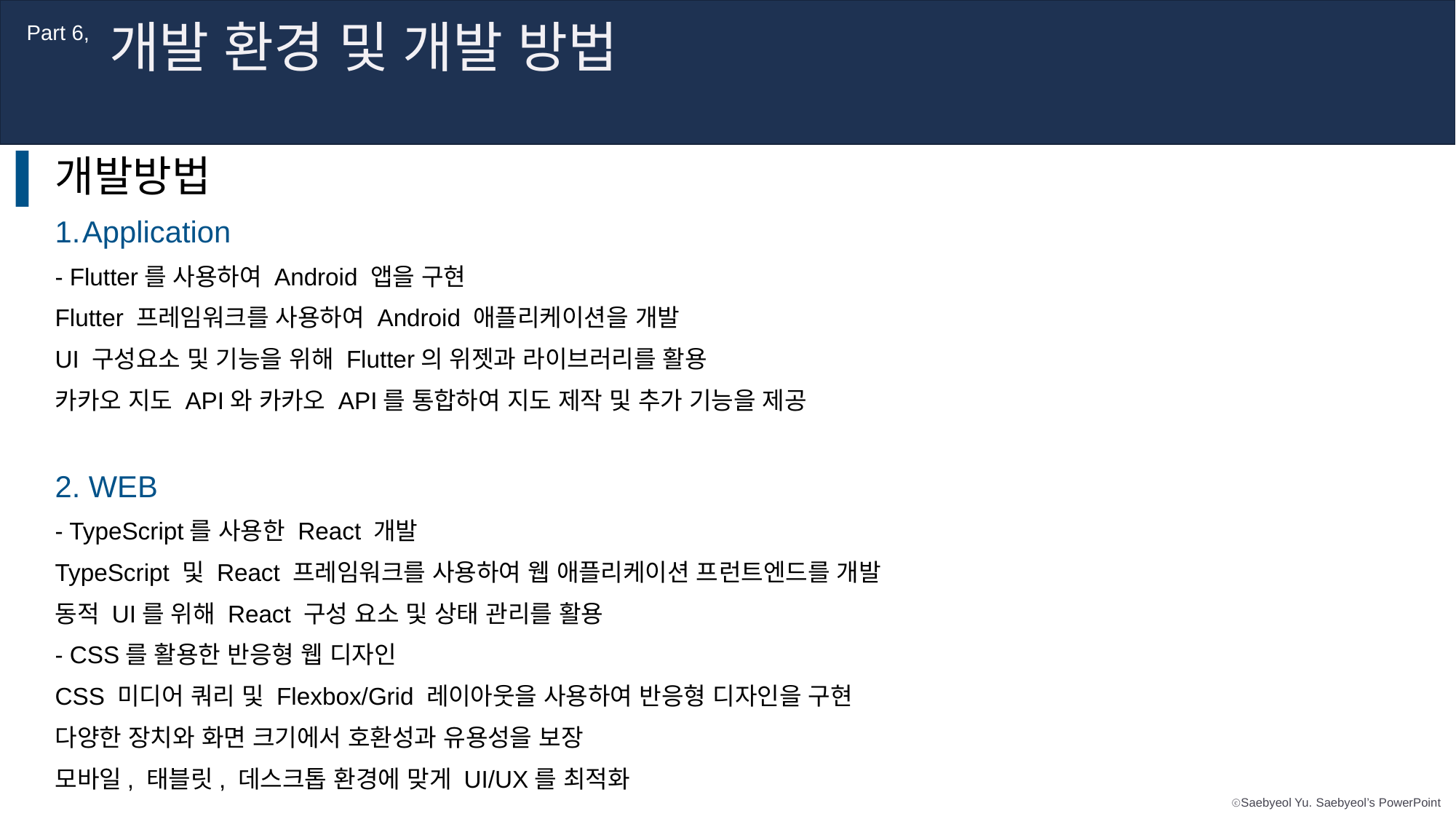

개발 환경 및 개발 방법

Part 6,
개발방법
Application
- Flutter를 사용하여 Android 앱을 구현
Flutter 프레임워크를 사용하여 Android 애플리케이션을 개발
UI 구성요소 및 기능을 위해 Flutter의 위젯과 라이브러리를 활용
카카오 지도 API와 카카오 API를 통합하여 지도 제작 및 추가 기능을 제공

2. WEB
- TypeScript를 사용한 React 개발
TypeScript 및 React 프레임워크를 사용하여 웹 애플리케이션 프런트엔드를 개발
동적 UI를 위해 React 구성 요소 및 상태 관리를 활용
- CSS를 활용한 반응형 웹 디자인
CSS 미디어 쿼리 및 Flexbox/Grid 레이아웃을 사용하여 반응형 디자인을 구현
다양한 장치와 화면 크기에서 호환성과 유용성을 보장
모바일, 태블릿, 데스크톱 환경에 맞게 UI/UX를 최적화